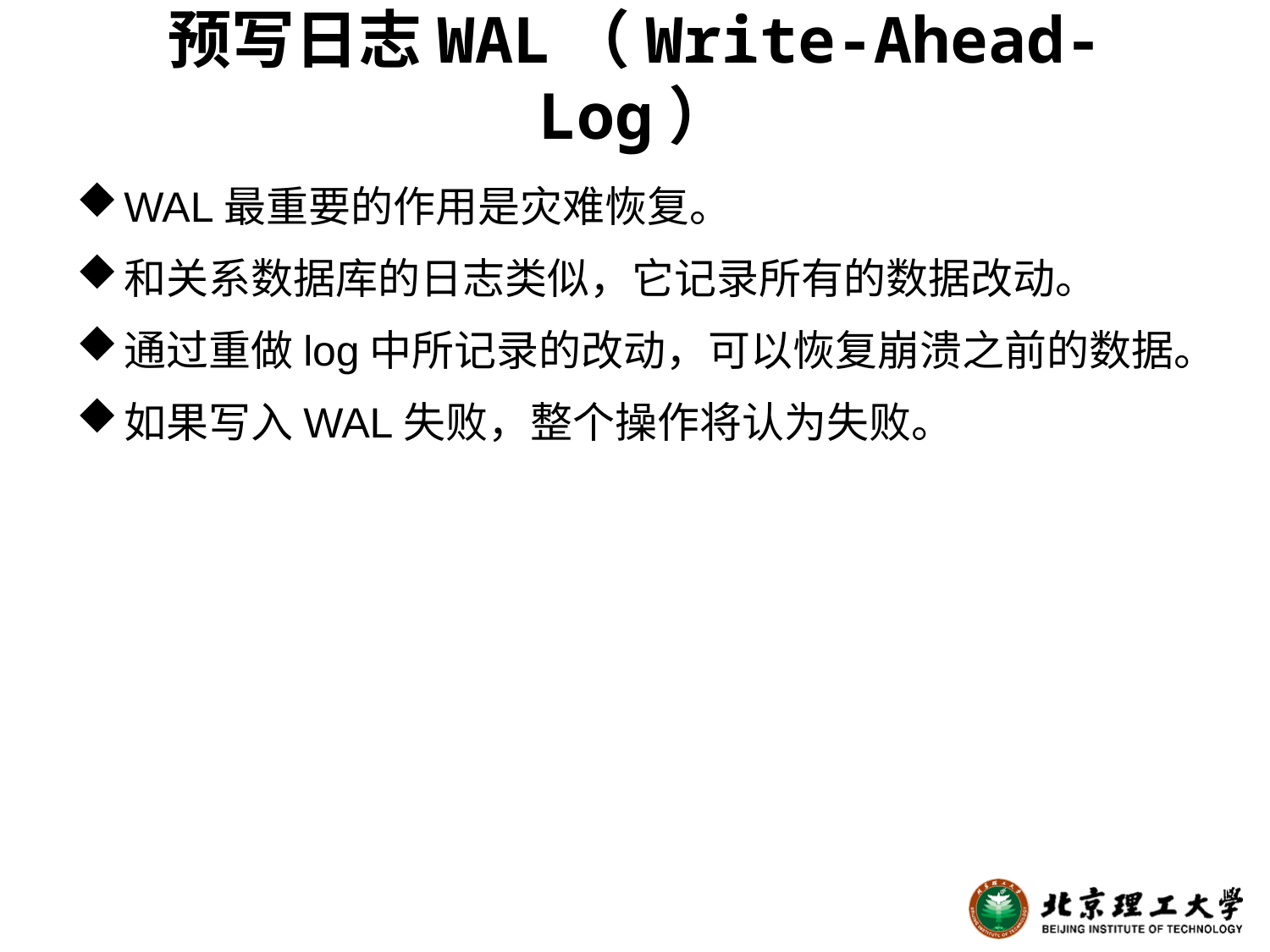

# 预写日志WAL（Write-Ahead-Log）
WAL最重要的作用是灾难恢复。
和关系数据库的日志类似，它记录所有的数据改动。
通过重做log中所记录的改动，可以恢复崩溃之前的数据。
如果写入WAL失败，整个操作将认为失败。